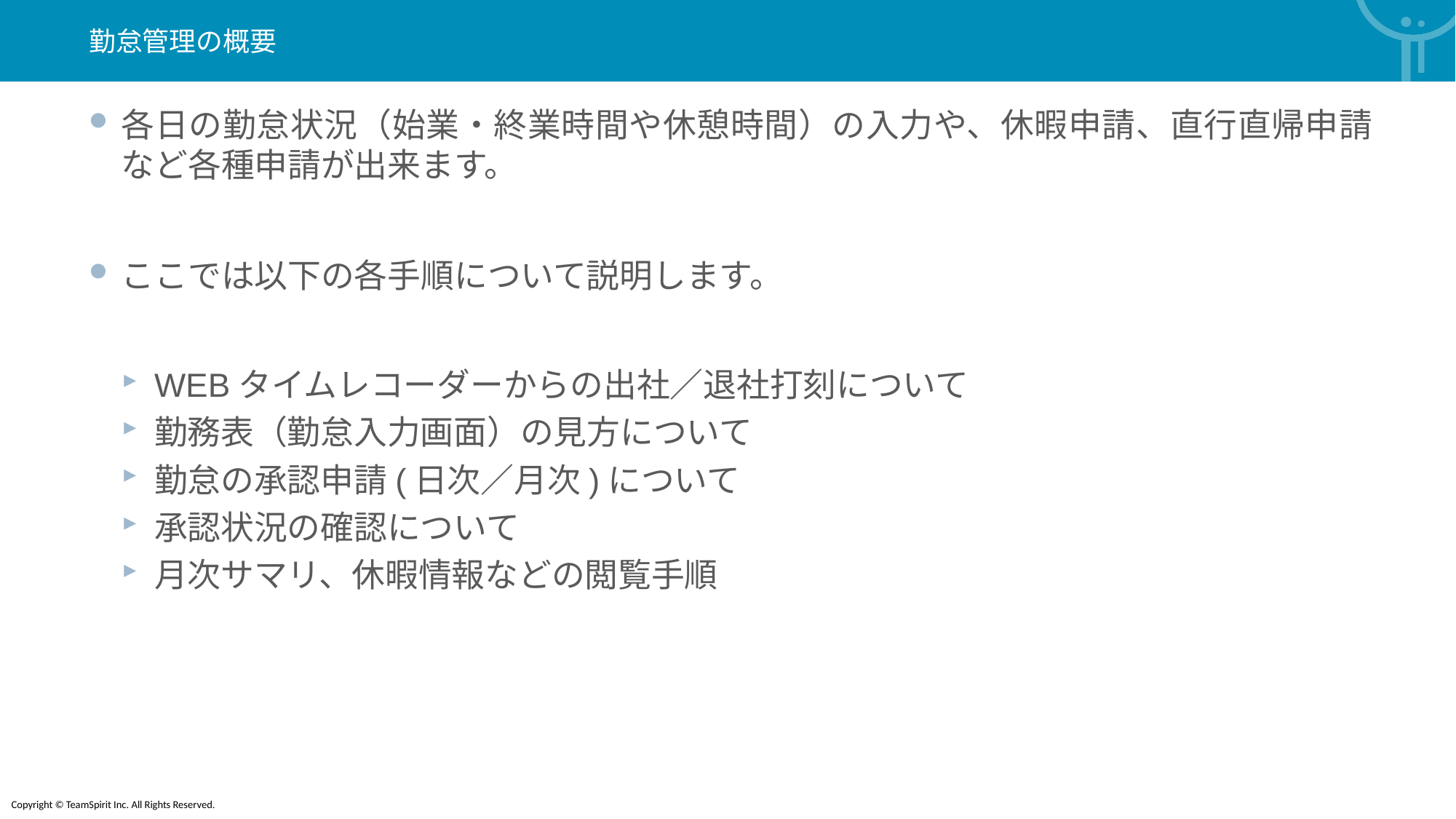

勤怠管理の概要
各日の勤怠状況（始業・終業時間や休憩時間）の入力や、休暇申請、直行直帰申請など各種申請が出来ます。

ここでは以下の各手順について説明します。

WEBタイムレコーダーからの出社／退社打刻について
勤務表（勤怠入力画面）の見方について
勤怠の承認申請(日次／月次)について
承認状況の確認について
月次サマリ、休暇情報などの閲覧手順

9